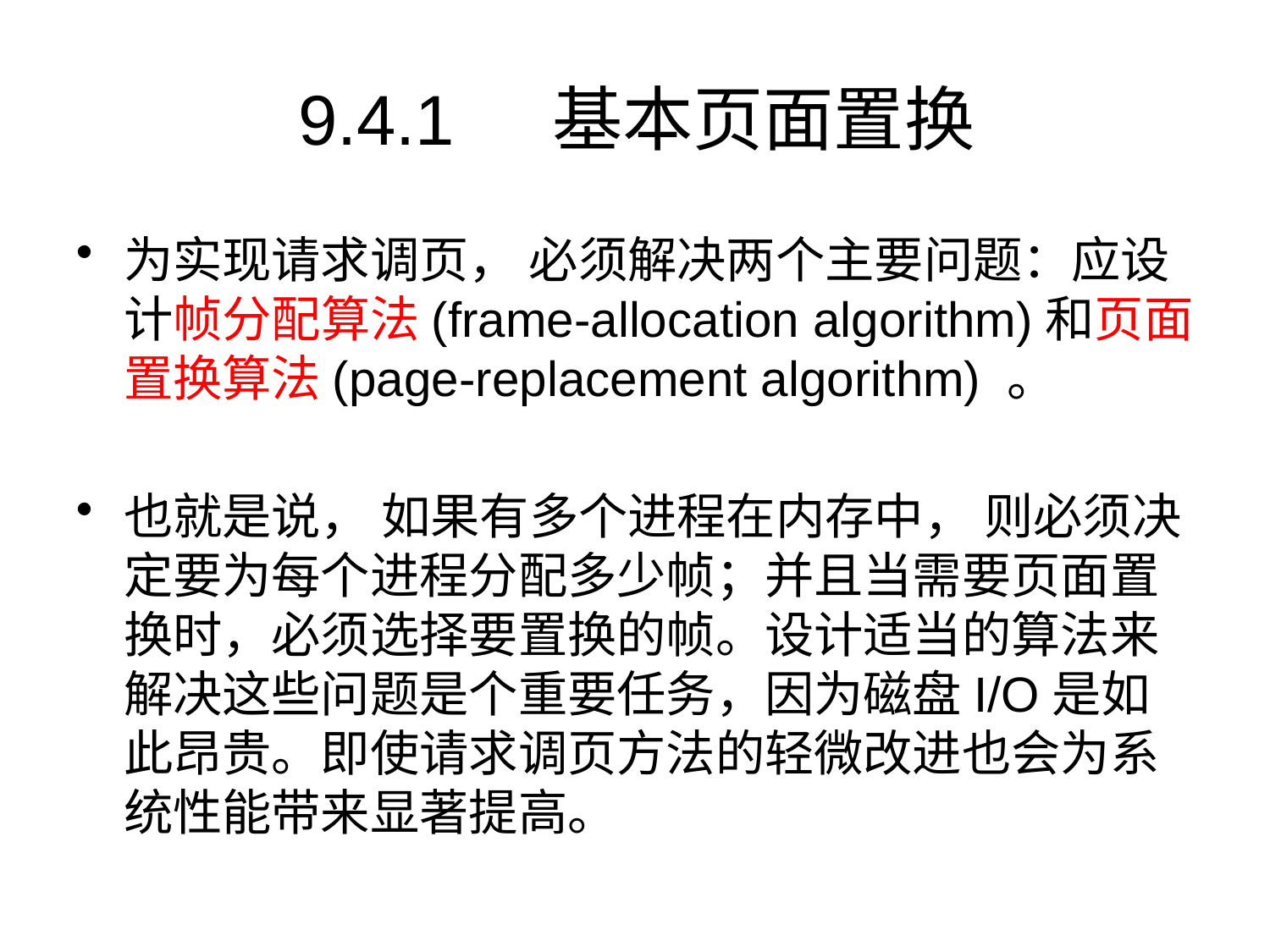

# 9.4.1	基本页面置换
为实现请求调页， 必须解决两个主要问题：应设计帧分配算法(frame-allocation algorithm)和页面置换算法(page-replacement algorithm) 。

也就是说， 如果有多个进程在内存中， 则必须决定要为每个进程分配多少帧；并且当需要页面置换时，必须选择要置换的帧。设计适当的算法来解决这些问题是个重要任务，因为磁盘I/O是如此昂贵。即使请求调页方法的轻微改进也会为系统性能带来显著提高。